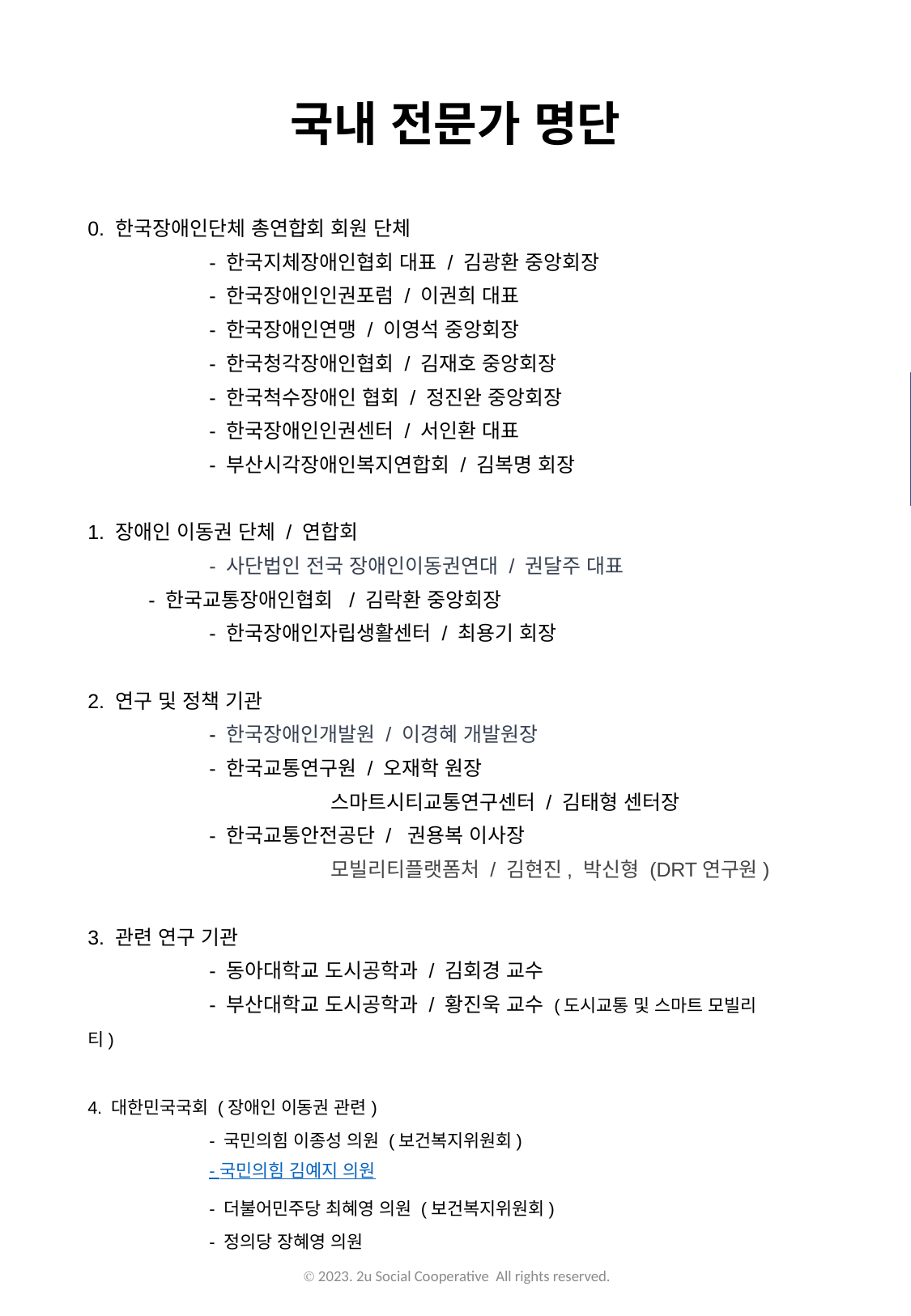

국내 전문가 명단
0. 한국장애인단체 총연합회 회원 단체
	- 한국지체장애인협회 대표 / 김광환 중앙회장
	- 한국장애인인권포럼 / 이권희 대표
	- 한국장애인연맹 / 이영석 중앙회장
	- 한국청각장애인협회 / 김재호 중앙회장
	- 한국척수장애인 협회 / 정진완 중앙회장
	- 한국장애인인권센터 / 서인환 대표
	- 부산시각장애인복지연합회 / 김복명 회장

1. 장애인 이동권 단체 / 연합회
	- 사단법인 전국 장애인이동권연대 / 권달주 대표
- 한국교통장애인협회  / 김락환 중앙회장
	- 한국장애인자립생활센터 / 최용기 회장

2. 연구 및 정책 기관
	- 한국장애인개발원 / 이경혜 개발원장
	- 한국교통연구원 / 오재학 원장
		스마트시티교통연구센터 / 김태형 센터장
	- 한국교통안전공단 /  권용복 이사장
		모빌리티플랫폼처 / 김현진, 박신형 (DRT연구원)

3. 관련 연구 기관
	- 동아대학교 도시공학과 / 김회경 교수
	- 부산대학교 도시공학과 / 황진욱 교수 (도시교통 및 스마트 모빌리티)

4. 대한민국국회 (장애인 이동권 관련)
	- 국민의힘 이종성 의원 (보건복지위원회)
	- 국민의힘 김예지 의원
	- 더불어민주당 최혜영 의원 (보건복지위원회)
	- 정의당 장혜영 의원
[  7월초 사회적경제주간 ]

초청 인원 : 50인
국회의원실 - 이종성 의원실
연사 : 2명~3명
자장 : 박주홍 박사

이동의자유 리포트  발주
디자인 : 스토리진  / 인쇄 :  비준
디자인 : (7월 1주)
인쇄 : 7월 2주
발주 개수 : 한글 100 / 영어 100
영어 번역 : 내부
포용관광 리포트 최소 수량 100부

섭외 명단
장애인 이동권 관련 전문가, 대표
DRT 관련 실무자, 연구원 등
초청 : 박람회 참석 기업, 조직, 기자 등

최대한 부산  섭외
Ⓒ 2023. 2u Social Cooperative  All rights reserved.